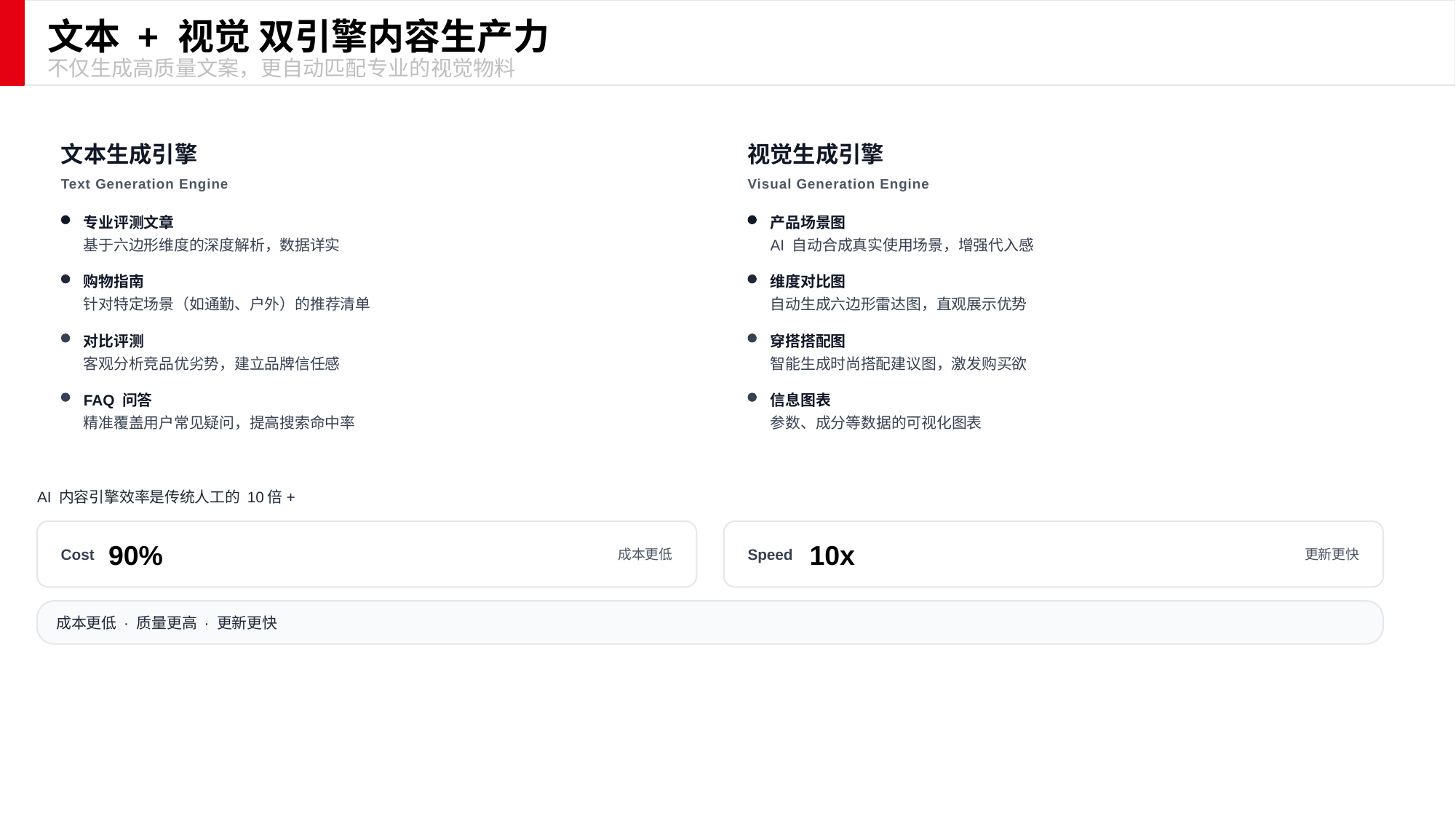

文本 + 视觉 双引擎内容生产力
不仅生成高质量文案，更自动匹配专业的视觉物料
文本生成引擎
视觉生成引擎
Text Generation Engine
Visual Generation Engine
专业评测文章
产品场景图

基于六边形维度的深度解析，数据详实
AI 自动合成真实使用场景，增强代入感
购物指南
维度对比图

针对特定场景（如通勤、户外）的推荐清单
自动生成六边形雷达图，直观展示优势
对比评测
穿搭搭配图

客观分析竞品优劣势，建立品牌信任感
智能生成时尚搭配建议图，激发购买欲
FAQ 问答
信息图表

精准覆盖用户常见疑问，提高搜索命中率
参数、成分等数据的可视化图表
AI 内容引擎效率是传统人工的 10倍+

90%
10x
Cost
Speed
成本更低
更新更快

成本更低 · 质量更高 · 更新更快